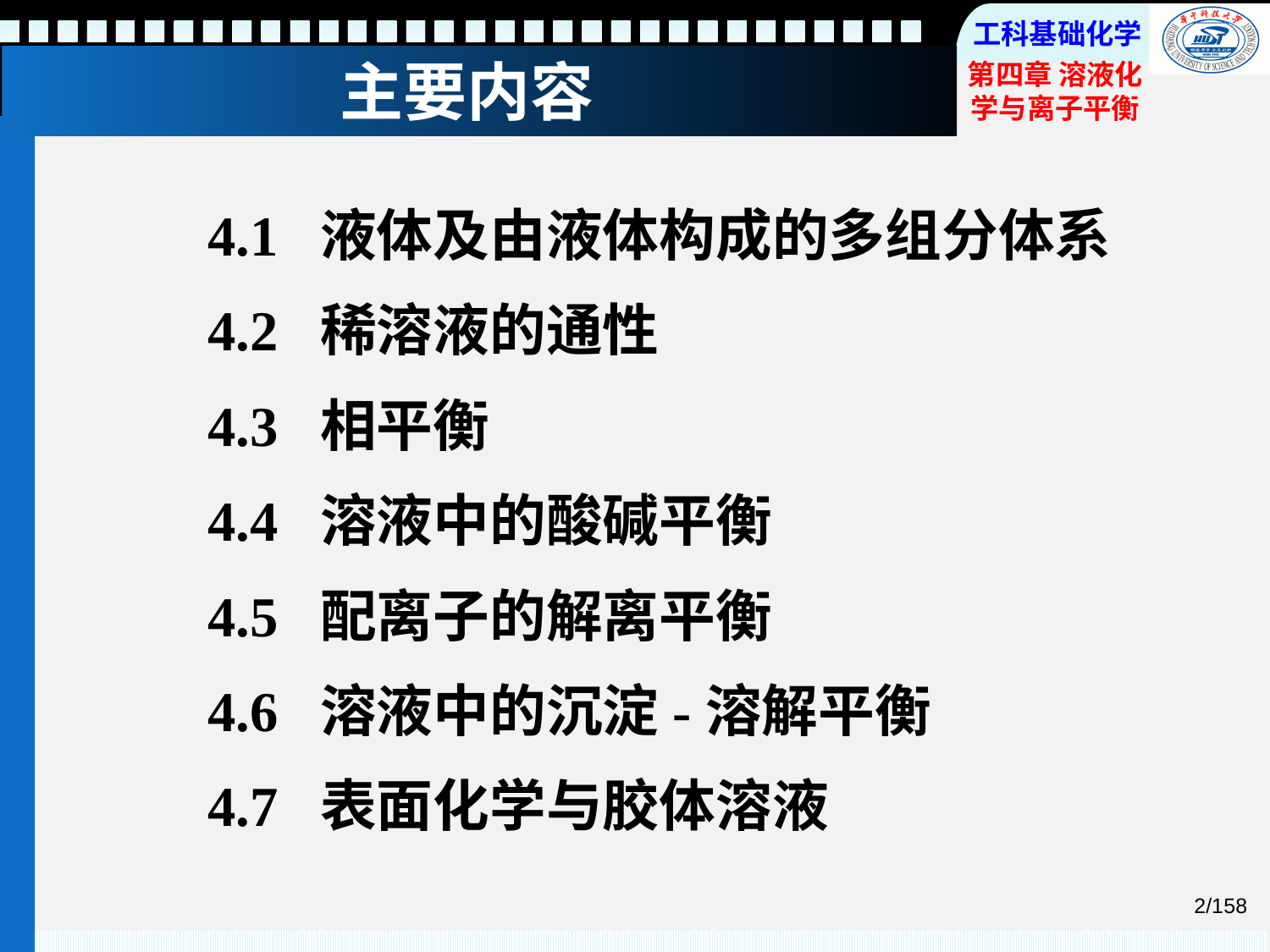

# 主要内容
4.1  液体及由液体构成的多组分体系
4.2  稀溶液的通性
4.3  相平衡
4.4  溶液中的酸碱平衡
4.5  配离子的解离平衡
4.6  溶液中的沉淀-溶解平衡
4.7  表面化学与胶体溶液